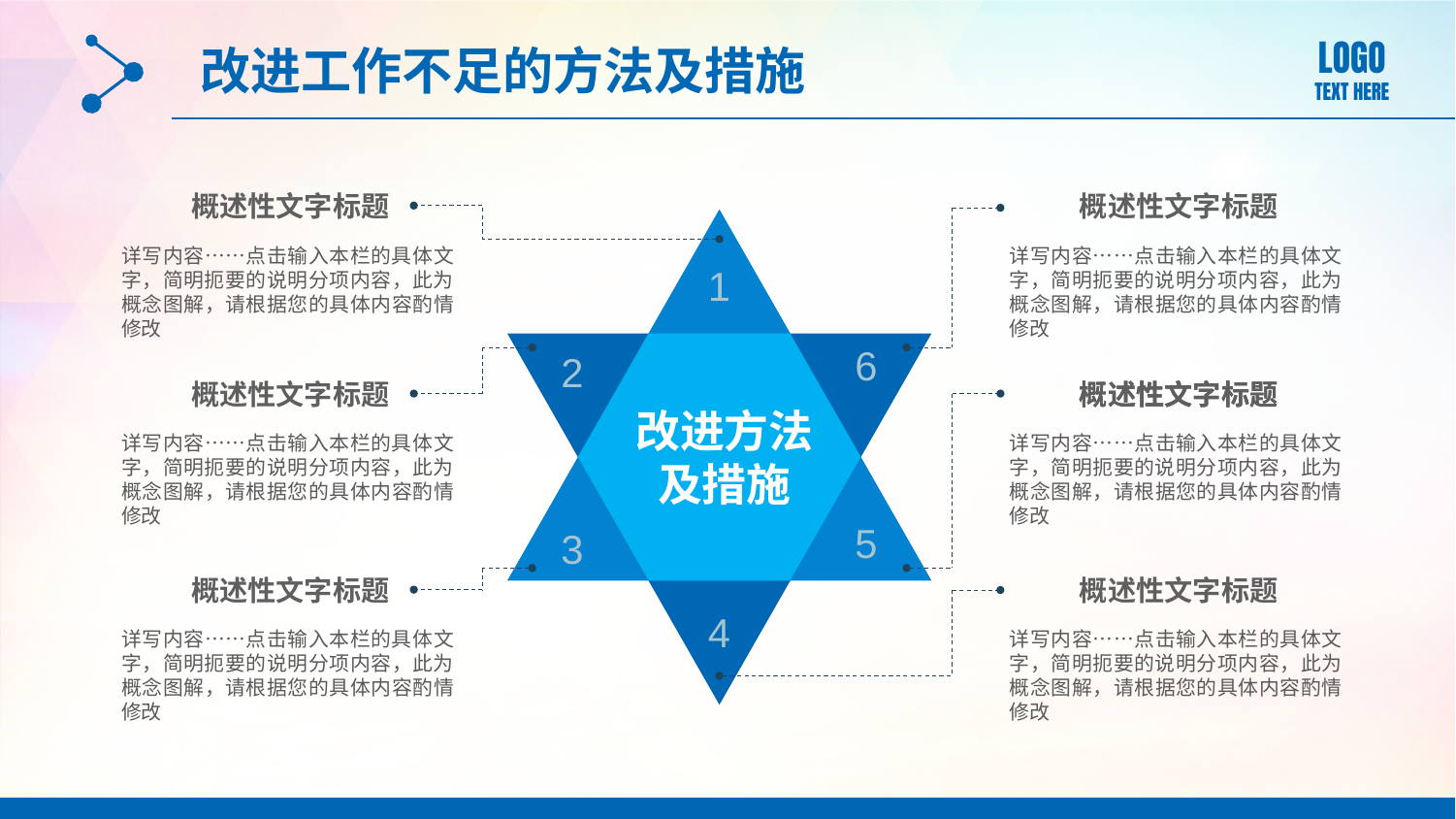

LOGO
TEXT HERE
改进工作不足的方法及措施
概述性文字标题
概述性文字标题

1
6
2
5
3
4
详写内容……点击输入本栏的具体文字，简明扼要的说明分项内容，此为概念图解，请根据您的具体内容酌情修改
详写内容……点击输入本栏的具体文字，简明扼要的说明分项内容，此为概念图解，请根据您的具体内容酌情修改

概述性文字标题
概述性文字标题
概述性文字标题
改进方法及措施
详写内容……点击输入本栏的具体文字，简明扼要的说明分项内容，此为概念图解，请根据您的具体内容酌情修改
详写内容……点击输入本栏的具体文字，简明扼要的说明分项内容，此为概念图解，请根据您的具体内容酌情修改
概述性文字标题
概述性文字标题
详写内容……点击输入本栏的具体文字，简明扼要的说明分项内容，此为概念图解，请根据您的具体内容酌情修改
详写内容……点击输入本栏的具体文字，简明扼要的说明分项内容，此为概念图解，请根据您的具体内容酌情修改